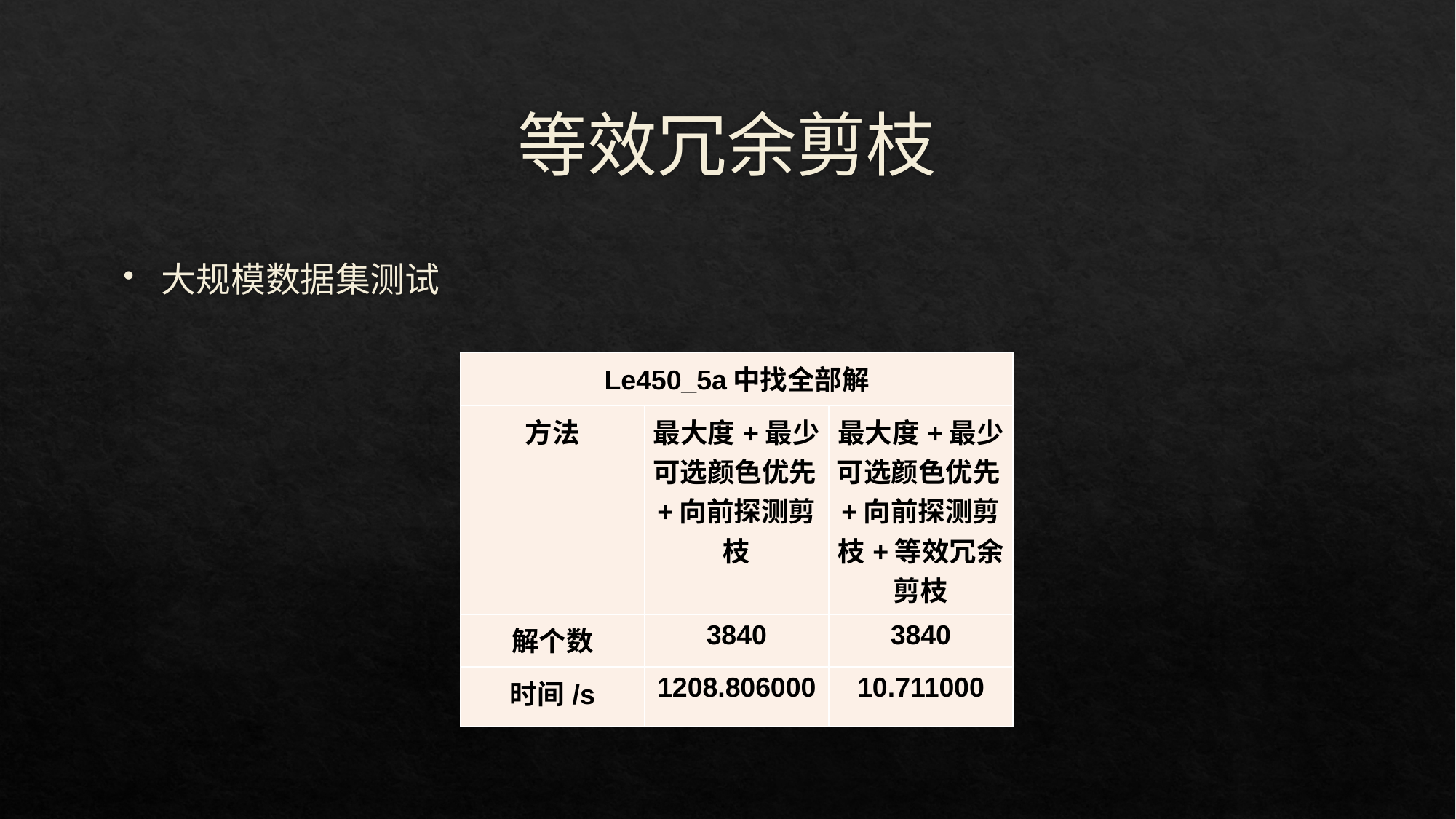

# 等效冗余剪枝
大规模数据集测试
| Le450\_5a中找全部解 |  |  |
| --- | --- | --- |
| 方法 | 最大度+最少可选颜色优先+向前探测剪枝 | 最大度+最少可选颜色优先+向前探测剪枝+等效冗余剪枝 |
| 解个数 | 3840 | 3840 |
| 时间/s | 1208.806000 | 10.711000 |